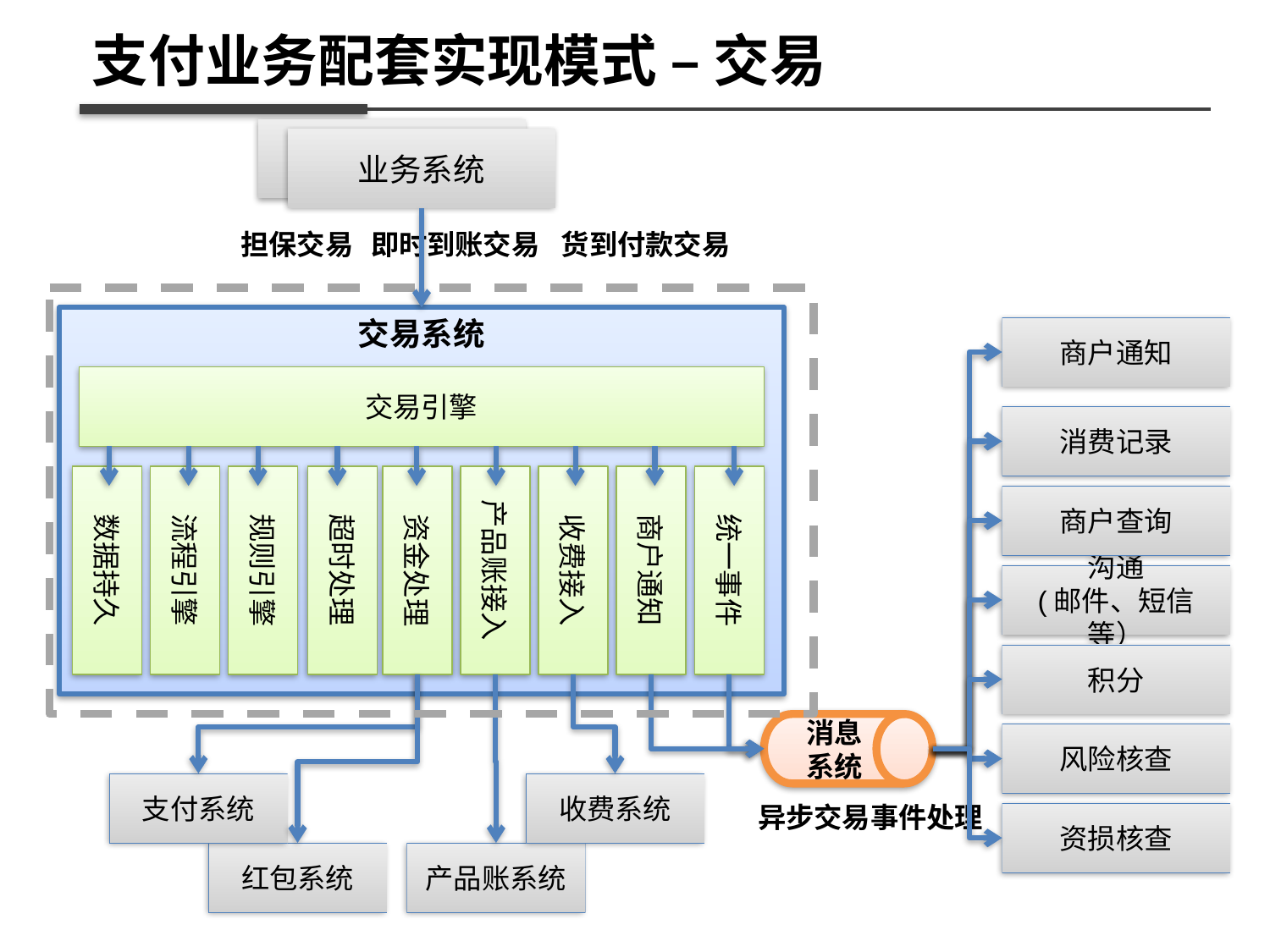

支付业务配套实现模式 – 交易
业务系统
业务系统
担保交易
即时到账交易
货到付款交易

交易系统
商户通知
交易引擎
消费记录
数据持久
流程引擎
规则引擎
超时处理
资金处理
产品账接入
收费接入
商户通知
统一事件
商户查询
沟通
(邮件、短信等）
积分
消息
系统
风险核查
支付系统
收费系统
异步交易事件处理
资损核查
红包系统
产品账系统